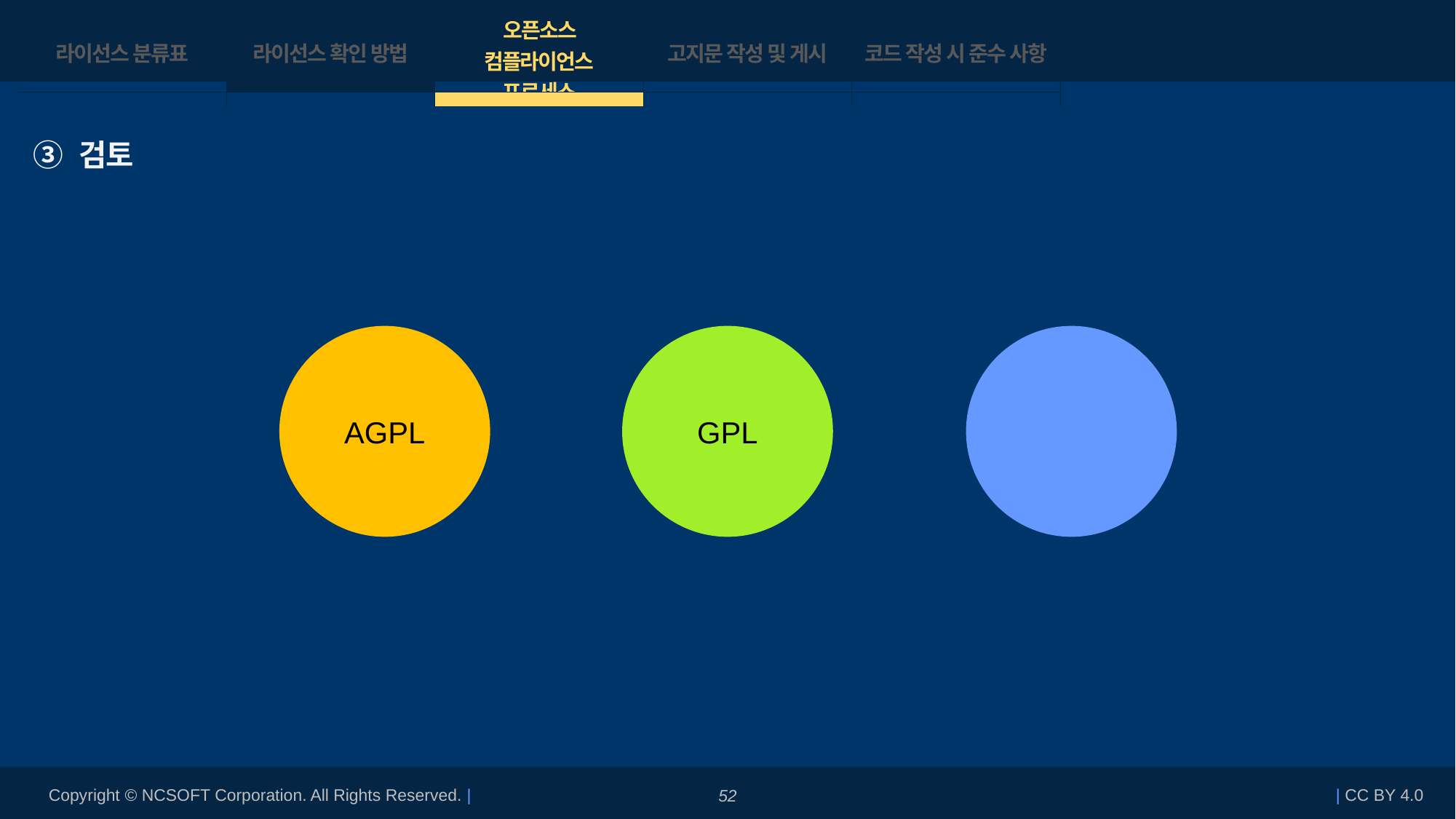

| 라이선스 분류표 | 라이선스 확인 방법 | 오픈소스 컴플라이언스 프로세스 | 고지문 작성 및 게시 | 코드 작성 시 준수 사항 |
| --- | --- | --- | --- | --- |
|  |  |  |  |  |
③ 검토
소스코드 공개 의무가 있는 라이선스는 없는지 확인합니다.
AGPL
GPL
LGPL